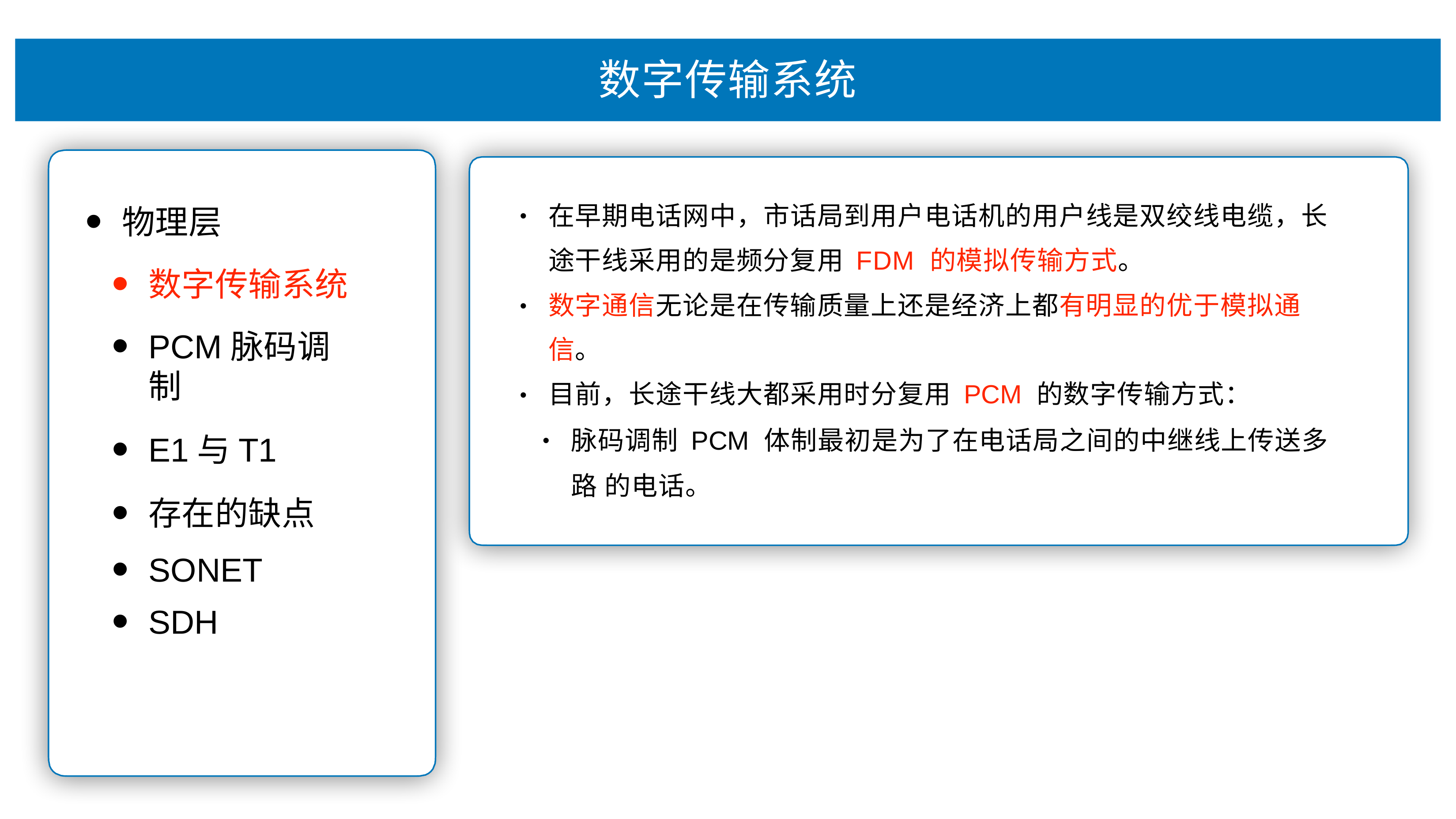

# 数字传输系统
数字传输系统

在早期电话⽹中，市话局到⽤户电话机的⽤户线是双绞线电缆，⻓ 途⼲线采⽤的是频分复⽤ FDM 的模拟传输⽅式。
数字通信⽆论是在传输质量上还是经济上都有明显的优于模拟通 信。
⽬前，⻓途⼲线⼤都采⽤时分复⽤ PCM 的数字传输⽅式：
物理层
数字传输系统
PCM脉码调制
E1与T1
存在的缺点
SONET
SDH
•
•
•
脉码调制 PCM 体制最初是为了在电话局之间的中继线上传送多路 的电话。
•